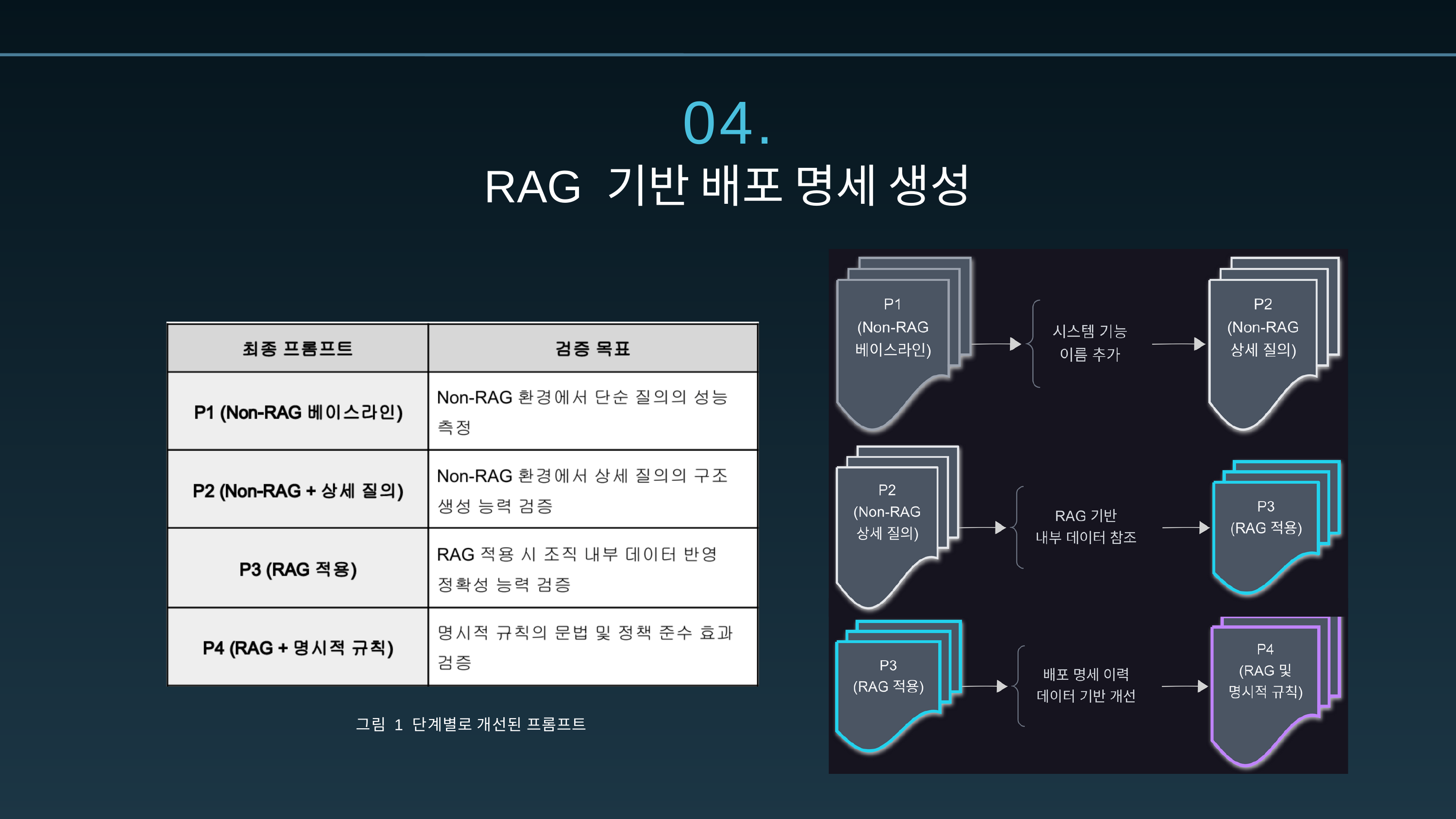

04.
RAG 기반 배포 명세 생성

그림 1 단계별로 개선된 프롬프트